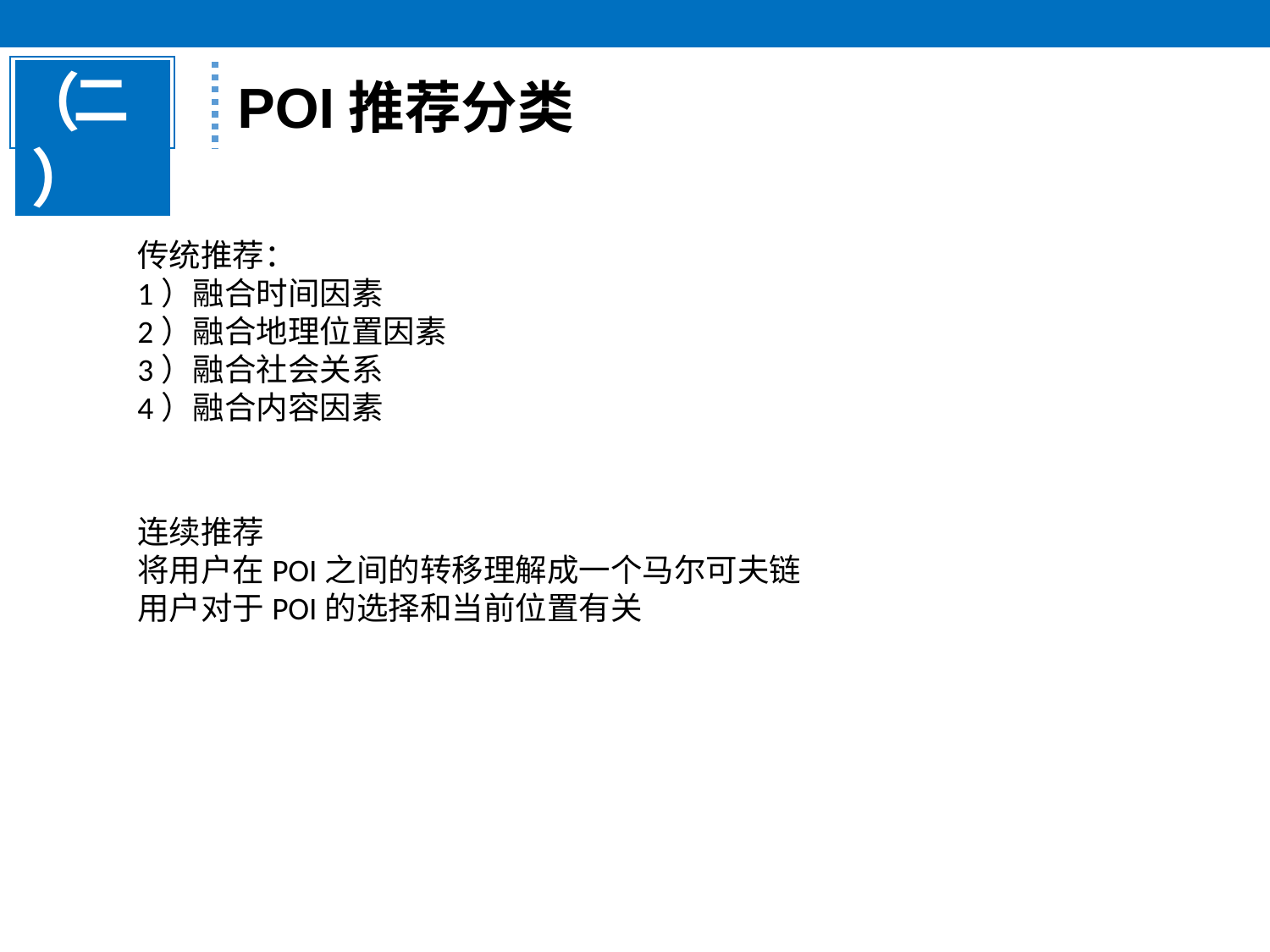

二
POI推荐分类
传统推荐：
1）融合时间因素
2）融合地理位置因素
3）融合社会关系
4）融合内容因素

连续推荐
将用户在POI之间的转移理解成一个马尔可夫链
用户对于POI的选择和当前位置有关